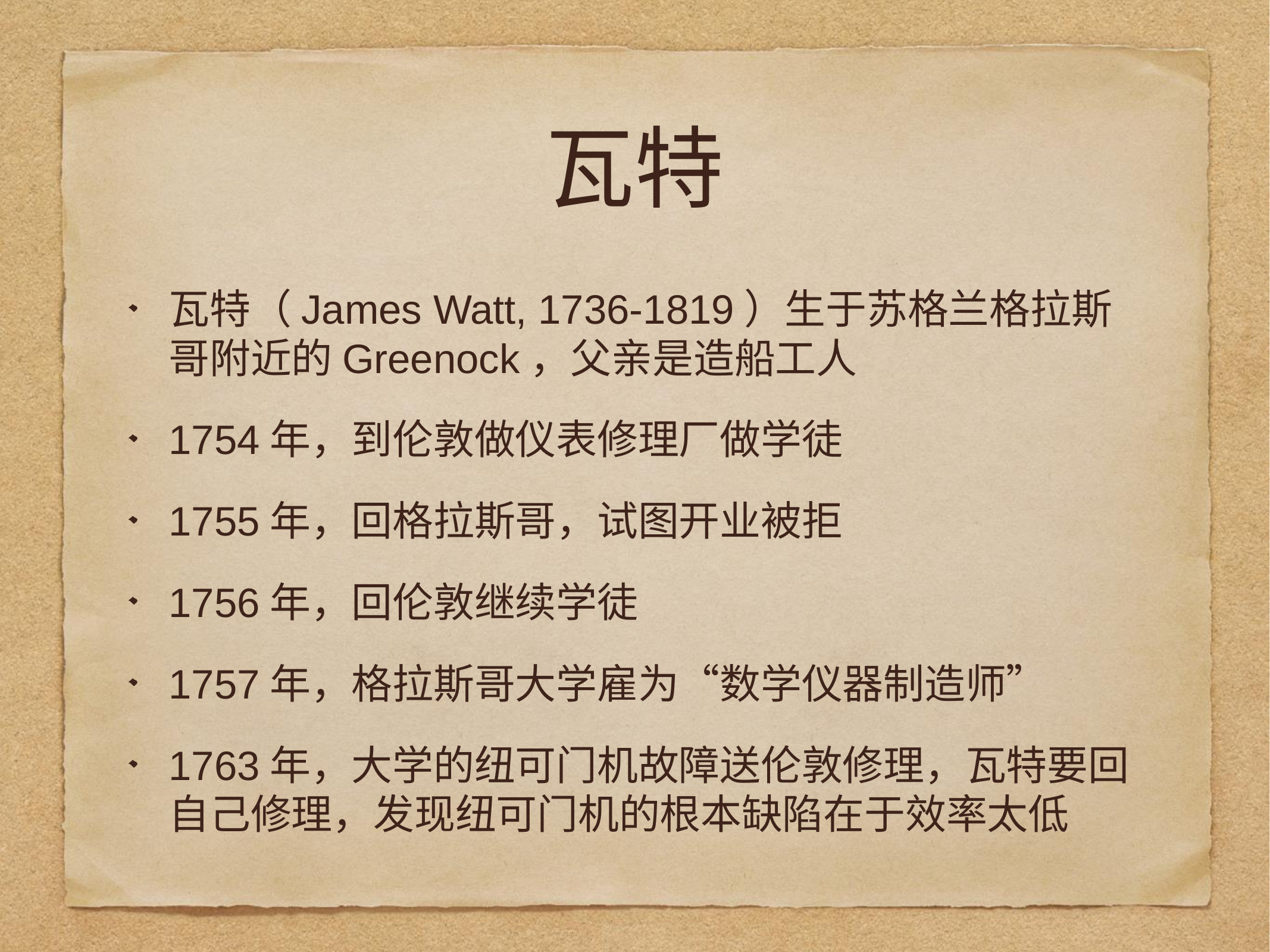

# 瓦特
瓦特（James Watt, 1736-1819）生于苏格兰格拉斯哥附近的Greenock，父亲是造船工人
1754年，到伦敦做仪表修理厂做学徒
1755年，回格拉斯哥，试图开业被拒
1756年，回伦敦继续学徒
1757年，格拉斯哥大学雇为“数学仪器制造师”
1763年，大学的纽可门机故障送伦敦修理，瓦特要回自己修理，发现纽可门机的根本缺陷在于效率太低